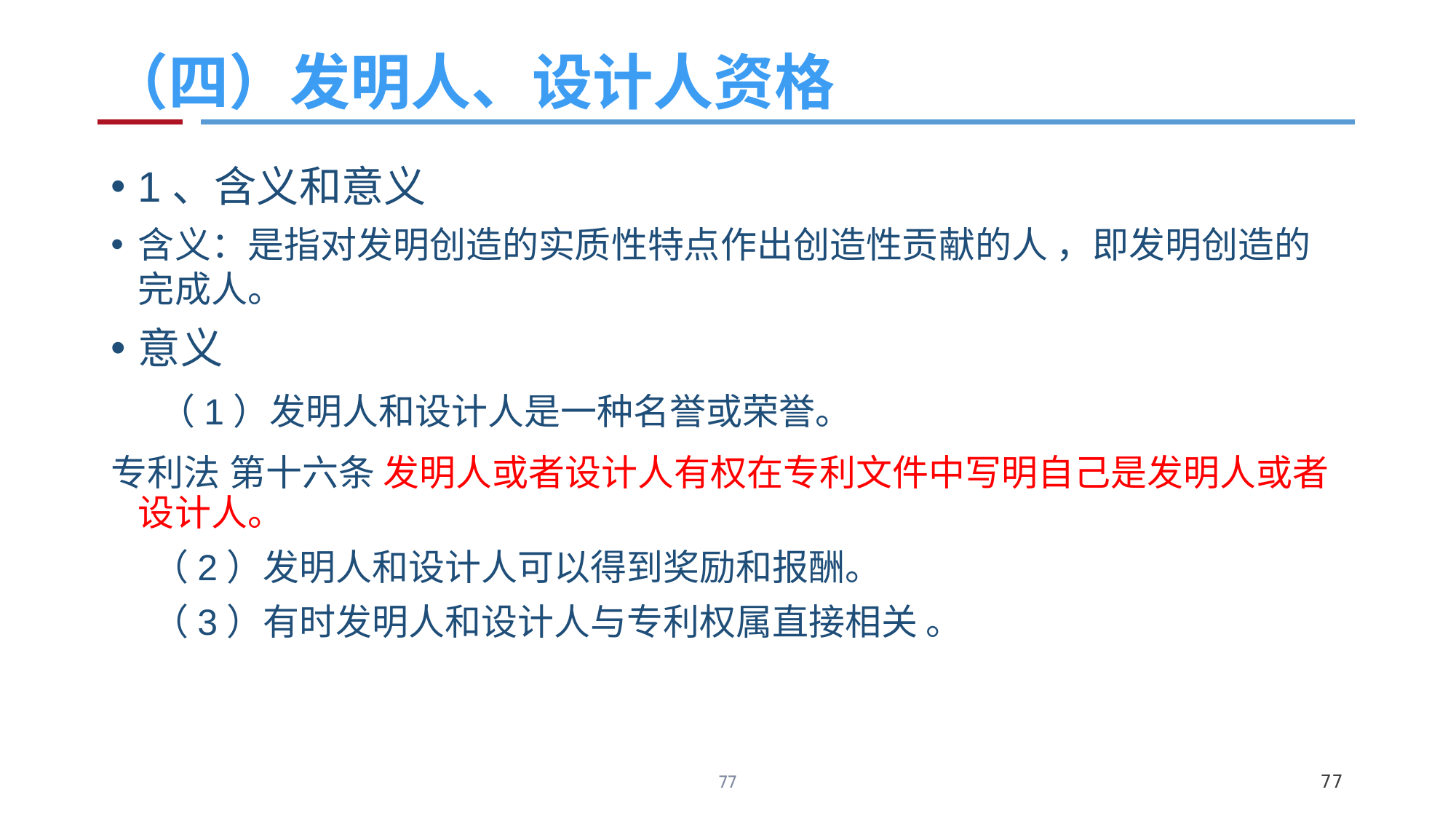

# （四）发明人、设计人资格
1、含义和意义
含义：是指对发明创造的实质性特点作出创造性贡献的人 ，即发明创造的完成人。
意义
    （1）发明人和设计人是一种名誉或荣誉。
专利法 第十六条 发明人或者设计人有权在专利文件中写明自己是发明人或者设计人。
    （2）发明人和设计人可以得到奖励和报酬。
    （3）有时发明人和设计人与专利权属直接相关 。
77
77